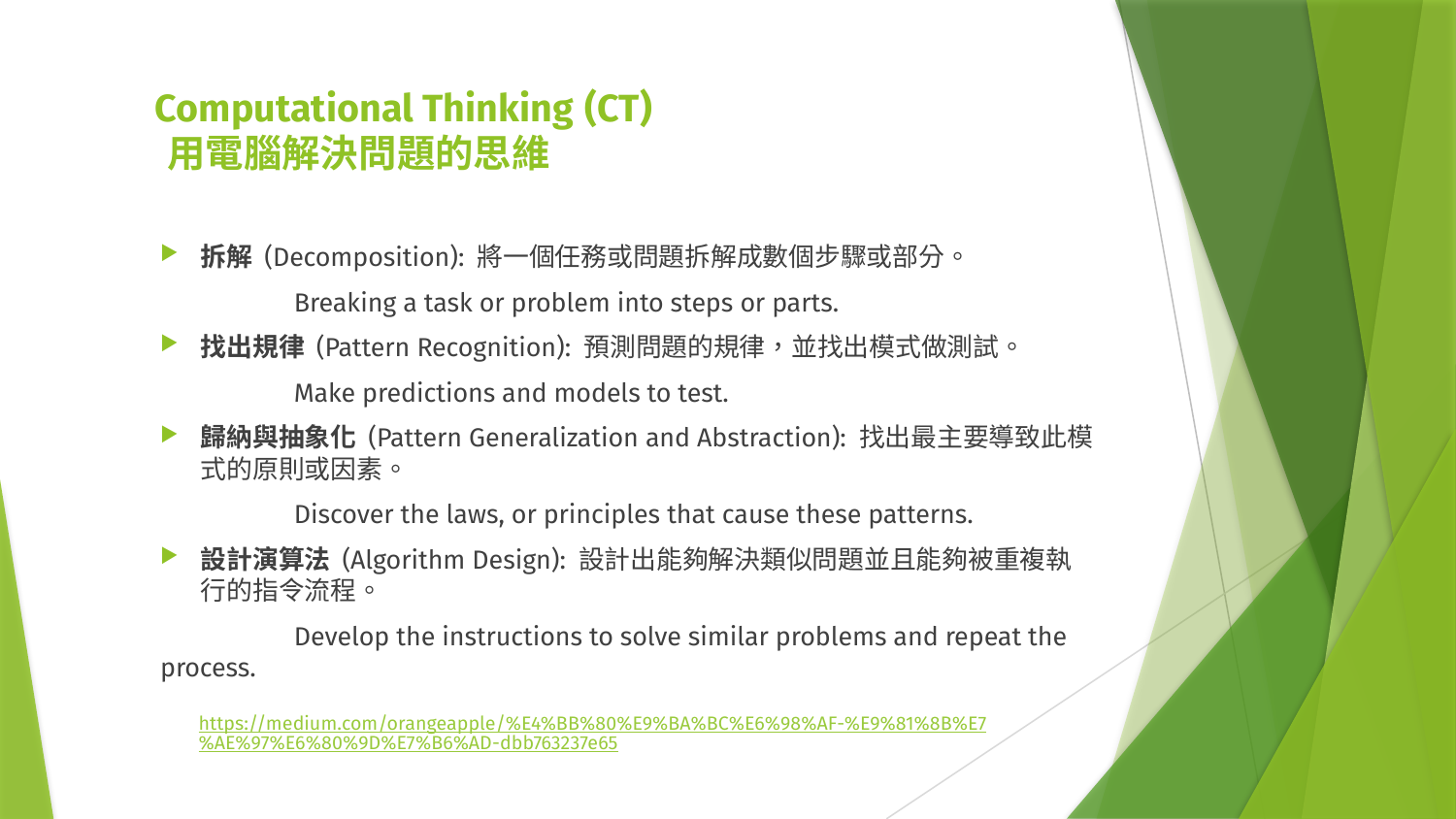

Computational Thinking  (CT)
 用電腦解決問題的思維
拆解 (Decomposition): 將一個任務或問題拆解成數個步驟或部分。
	Breaking a task or problem into steps or parts.
找出規律 (Pattern Recognition): 預測問題的規律，並找出模式做測試。
	Make predictions and models to test.
歸納與抽象化 (Pattern Generalization and Abstraction): 找出最主要導致此模式的原則或因素。
	Discover the laws, or principles that cause these patterns.
設計演算法 (Algorithm Design): 設計出能夠解決類似問題並且能夠被重複執行的指令流程。
	Develop the instructions to solve similar problems and repeat the process.
https://medium.com/orangeapple/%E4%BB%80%E9%BA%BC%E6%98%AF-%E9%81%8B%E7%AE%97%E6%80%9D%E7%B6%AD-dbb763237e65